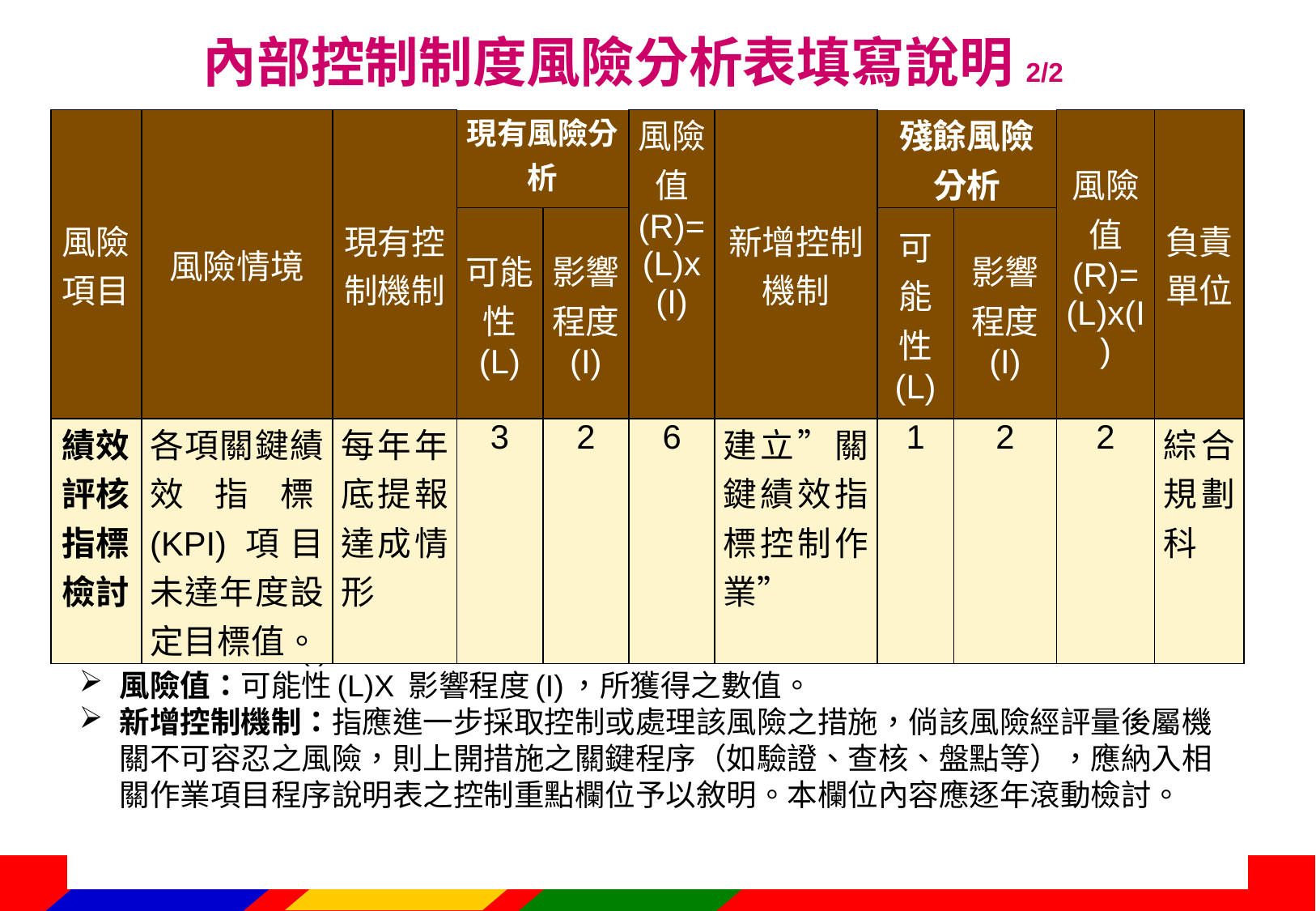

內部控制制度風險分析表填寫說明2/2
| 風險項目 | 風險情境 | 現有控制機制 | 現有風險分析 |  | 風險值 (R)= (L)x(I) | 新增控制機制 | 殘餘風險分析 |  | 風險值 (R)= (L)x(I) | 負責單位 |
| --- | --- | --- | --- | --- | --- | --- | --- | --- | --- | --- |
|  |  |  | 可能性 (L) | 影響程度 (I) |  |  | 可能性 (L) | 影響程度 (I) |  |  |
| 績效評核指標檢討 | 各項關鍵績效指標(KPI)項目未達年度設定目標值。 | 每年年底提報達成情形 | 3 | 2 | 6 | 建立”關鍵績效指標控制作業” 每2個月追蹤各指標執行進度 | 1 | 2 | 2 | 綜合規劃科 |
| 風險項目 | 風險情境 | 現有控制機制 | 現有風險分析 |  | 風險值 (R)= (L)x(I) | 新增控制機制 | 殘餘風險分析 |  | 風險值 (R)= (L)x(I) | 負責單位 |
| --- | --- | --- | --- | --- | --- | --- | --- | --- | --- | --- |
|  |  |  | 可能性 (L) | 影響程度 (I) |  |  | 可能性 (L) | 影響程度 (I) |  |  |
| 績效評核指標檢討 | 各項關鍵績效指標(KPI)項目未達年度設定目標值。 | 每年年底提報達成情形 | 3 | 2 | 6 | 建立”關鍵績效指標控制作業” | 1 | 2 | 2 | 綜合規劃科 |
現有風險分析
可能性(L)：依機關「機率之敘述分類表」填列該風險項目發生機率等級。
影響程度(I)：依機關「影響之敘述分類表」填列該風險項目影響程度等級。
風險值：可能性(L)X 影響程度(I)，所獲得之數值。
新增控制機制：指應進一步採取控制或處理該風險之措施，倘該風險經評量後屬機關不可容忍之風險，則上開措施之關鍵程序（如驗證、查核、盤點等），應納入相關作業項目程序說明表之控制重點欄位予以敘明。本欄位內容應逐年滾動檢討。

37